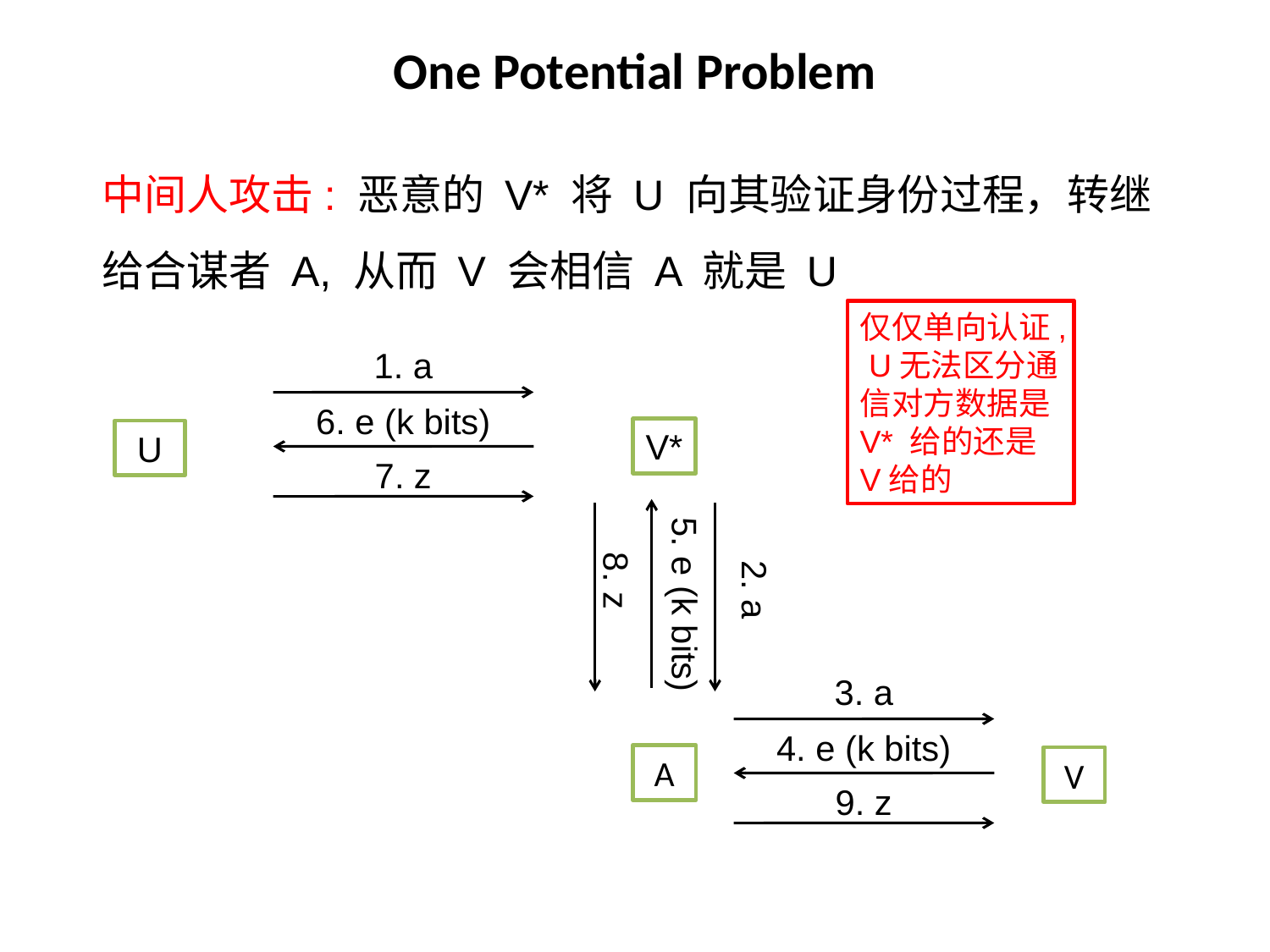

One Potential Problem
中间人攻击: 恶意的 V* 将 U 向其验证身份过程，转继给合谋者 A, 从而 V 会相信 A 就是 U
仅仅单向认证, U无法区分通信对方数据是 V* 给的还是 V给的
1. a
6. e (k bits)
V*
U
7. z
5. e (k bits)
2. a
8. z
3. a
4. e (k bits)
A
V
9. z